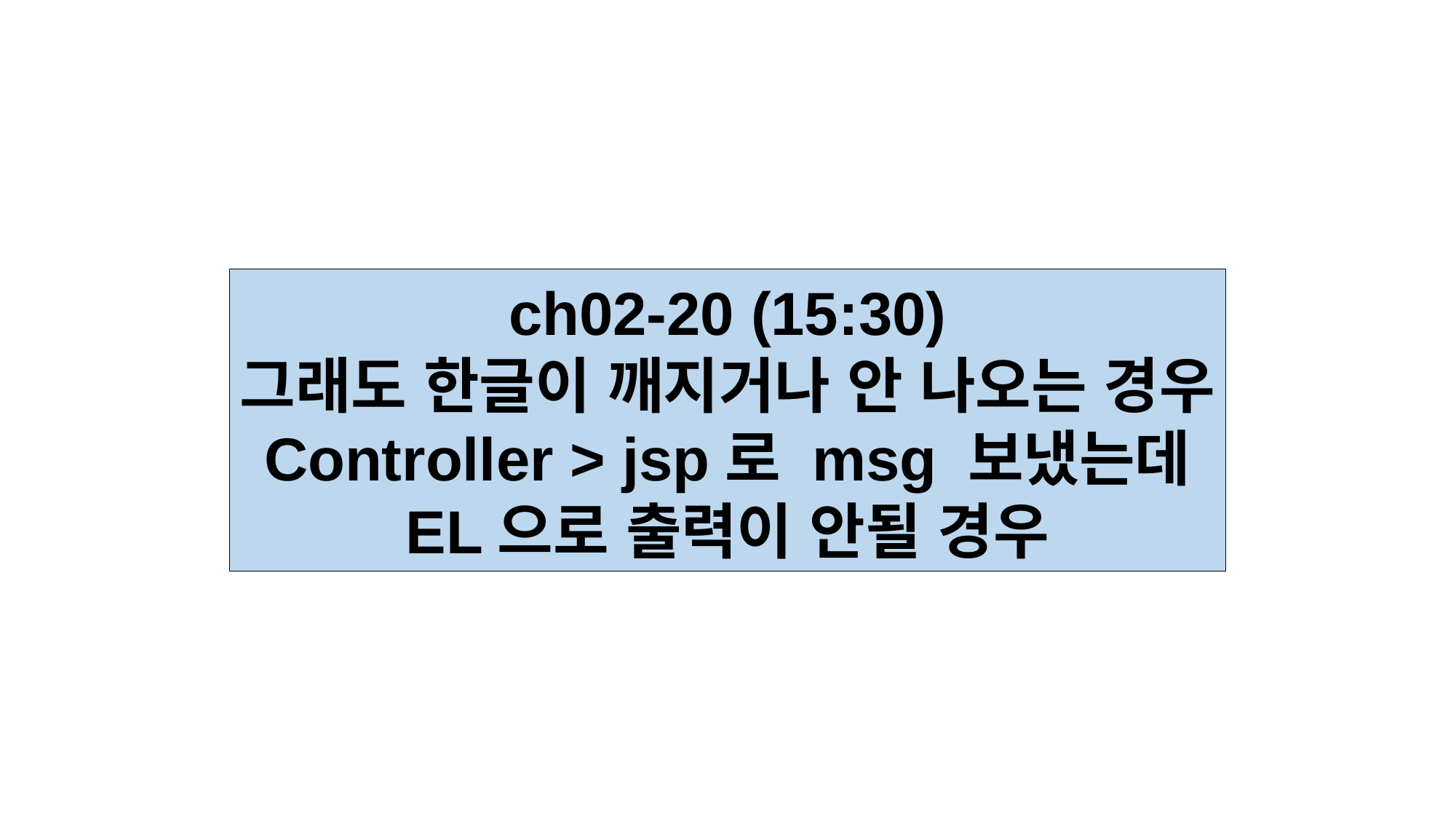

ch02-20 (15:30)
그래도 한글이 깨지거나 안 나오는 경우
Controller > jsp로 msg 보냈는데
EL으로 출력이 안될 경우